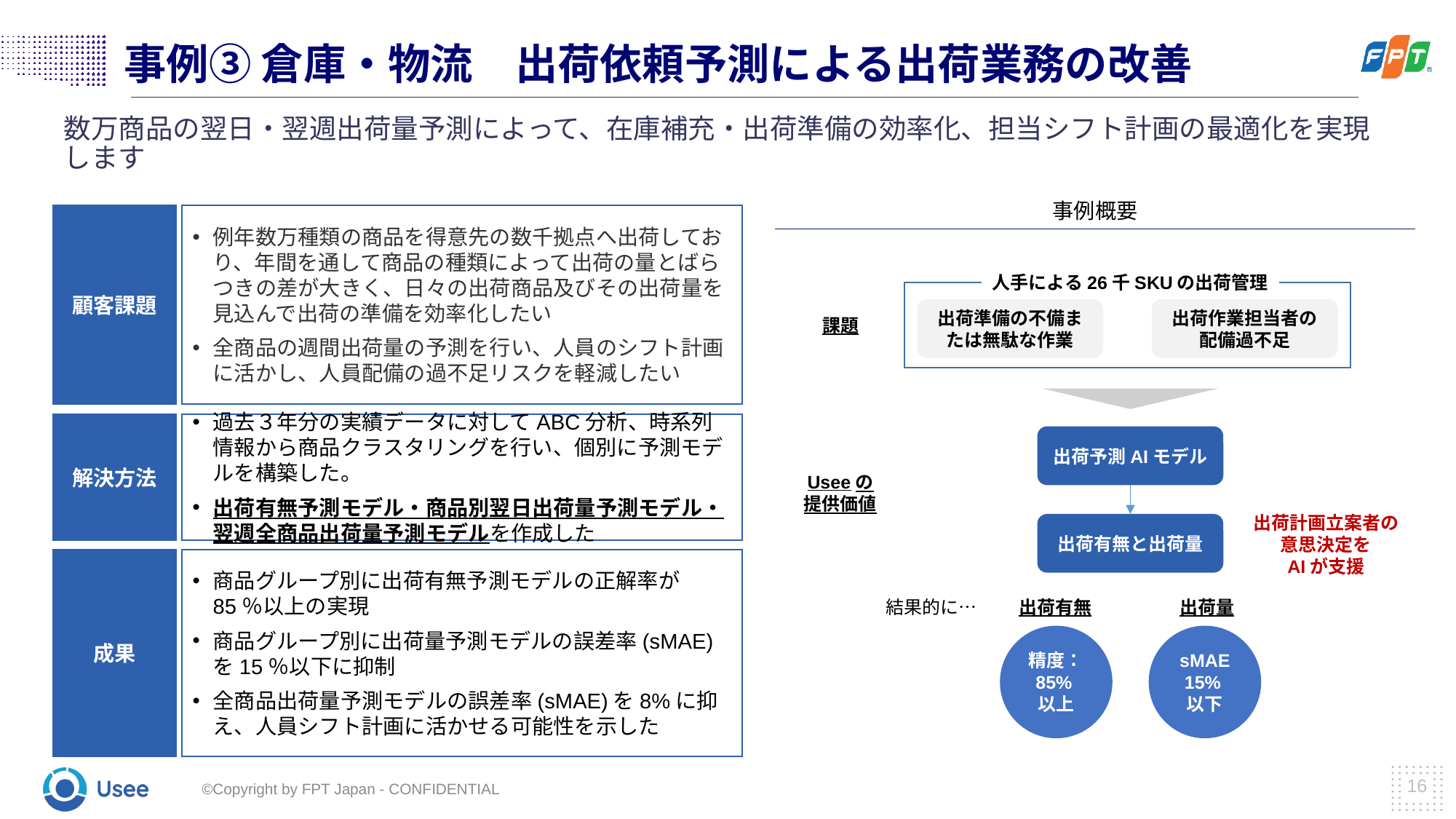

# 事例③ 倉庫・物流　出荷依頼予測による出荷業務の改善
数万商品の翌日・翌週出荷量予測によって、在庫補充・出荷準備の効率化、担当シフト計画の最適化を実現します
事例概要
顧客課題
例年数万種類の商品を得意先の数千拠点へ出荷しており、年間を通して商品の種類によって出荷の量とばらつきの差が大きく、日々の出荷商品及びその出荷量を見込んで出荷の準備を効率化したい
全商品の週間出荷量の予測を行い、人員のシフト計画に活かし、人員配備の過不足リスクを軽減したい
人手による26千SKUの出荷管理

出荷準備の不備または無駄な作業
出荷作業担当者の配備過不足
課題

解決方法

過去３年分の実績データに対してABC分析、時系列情報から商品クラスタリングを行い、個別に予測モデルを構築した。
出荷有無予測モデル・商品別翌日出荷量予測モデル・翌週全商品出荷量予測モデルを作成した

出荷予測AIモデル
Useeの
提供価値
出荷計画立案者の
意思決定を
AIが支援
出荷有無と出荷量
成果
商品グループ別に出荷有無予測モデルの正解率が85％以上の実現
商品グループ別に出荷量予測モデルの誤差率(sMAE)を15％以下に抑制
全商品出荷量予測モデルの誤差率(sMAE)を8%に抑え、人員シフト計画に活かせる可能性を示した
結果的に…
出荷有無
出荷量
精度：
85%以上
sMAE
15%以下
16
©Copyright by FPT Japan - CONFIDENTIAL